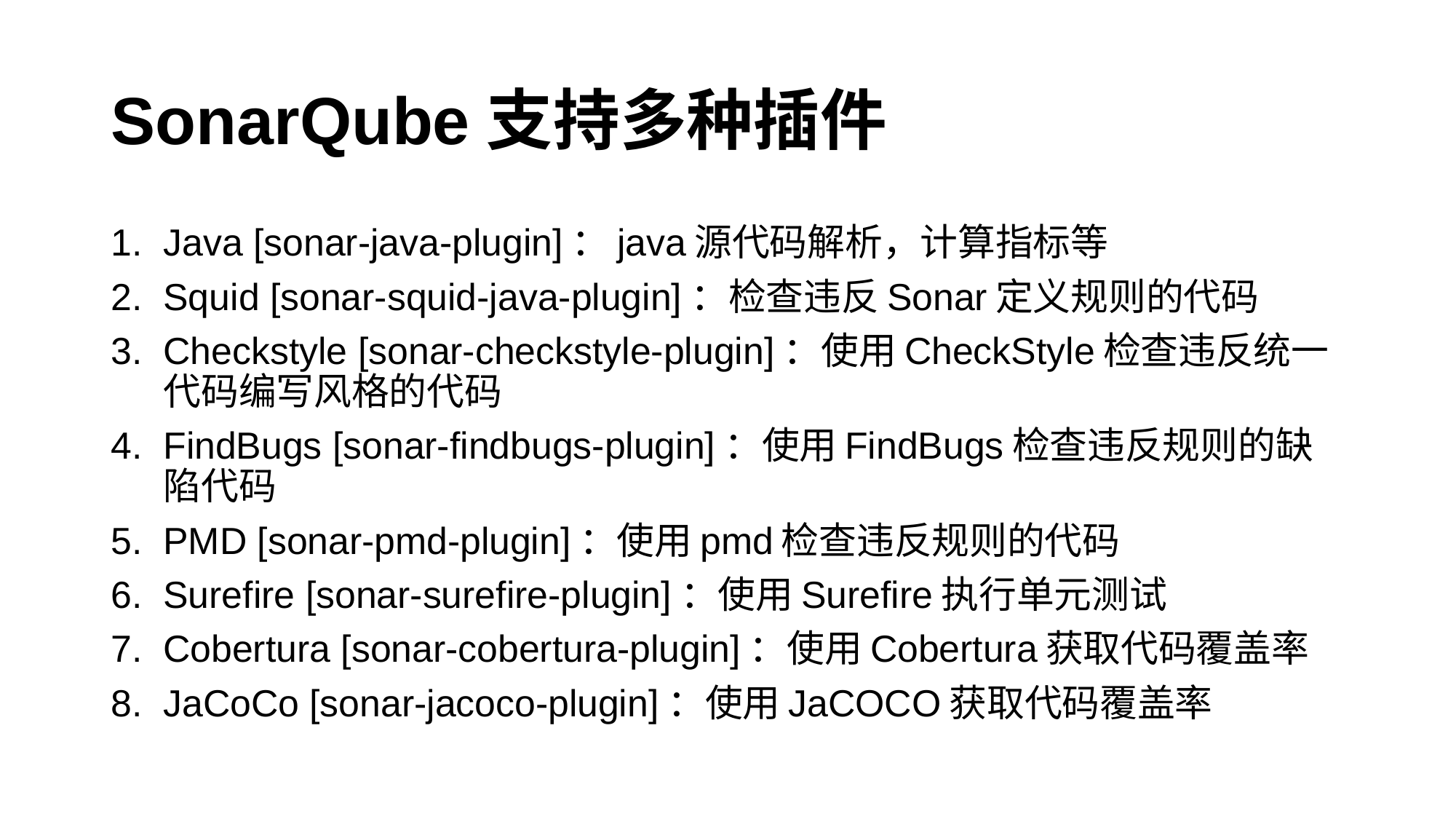

# SonarQube支持多种插件
Java [sonar-java-plugin]：java源代码解析，计算指标等
Squid [sonar-squid-java-plugin]：检查违反Sonar定义规则的代码
Checkstyle [sonar-checkstyle-plugin]：使用CheckStyle检查违反统一代码编写风格的代码
FindBugs [sonar-findbugs-plugin]：使用FindBugs检查违反规则的缺陷代码
PMD [sonar-pmd-plugin]：使用pmd检查违反规则的代码
Surefire [sonar-surefire-plugin]：使用Surefire执行单元测试
Cobertura [sonar-cobertura-plugin]：使用Cobertura获取代码覆盖率
JaCoCo [sonar-jacoco-plugin]：使用JaCOCO获取代码覆盖率